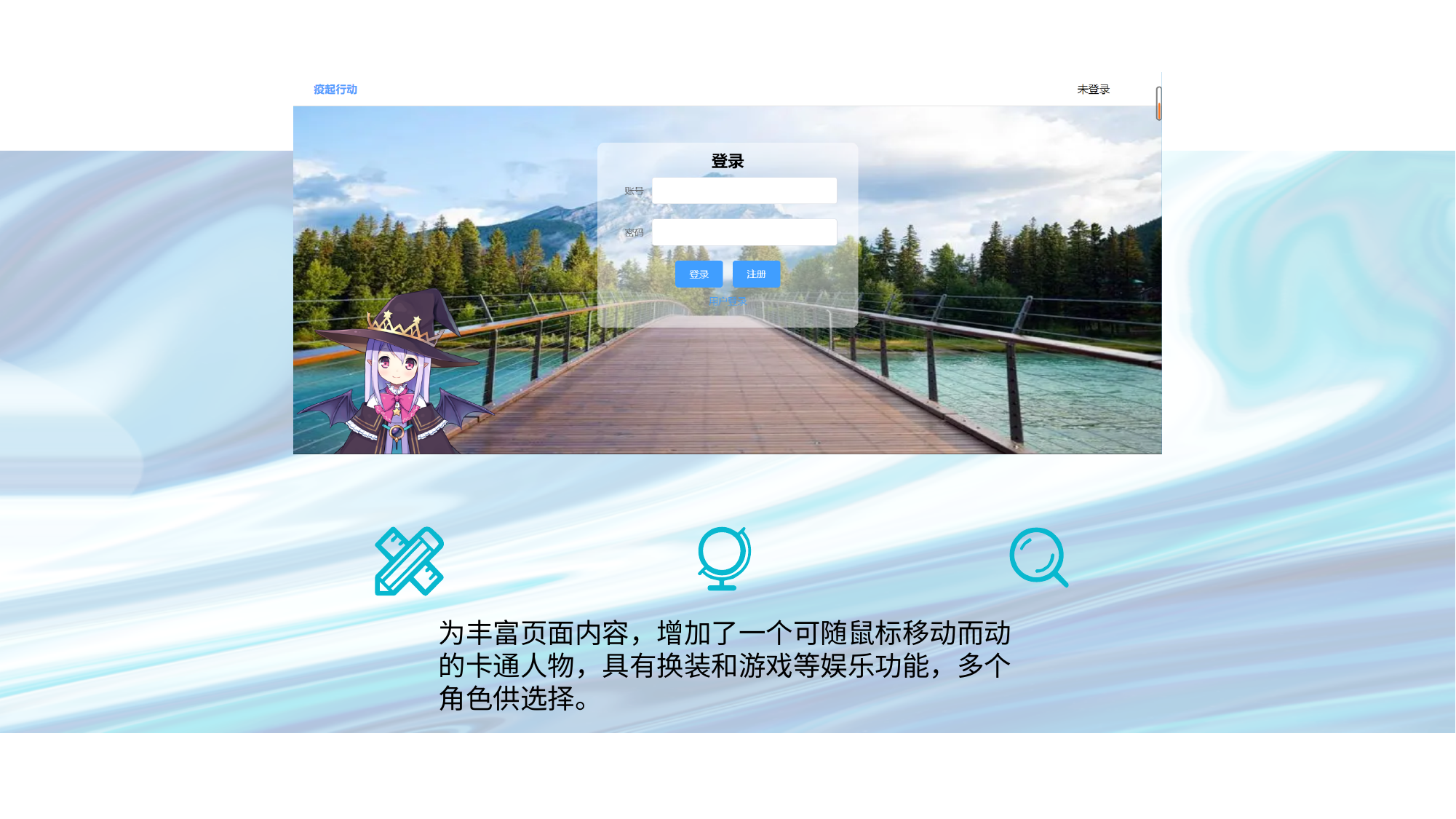

为丰富页面内容，增加了一个可随鼠标移动而动的卡通人物，具有换装和游戏等娱乐功能，多个角色供选择。